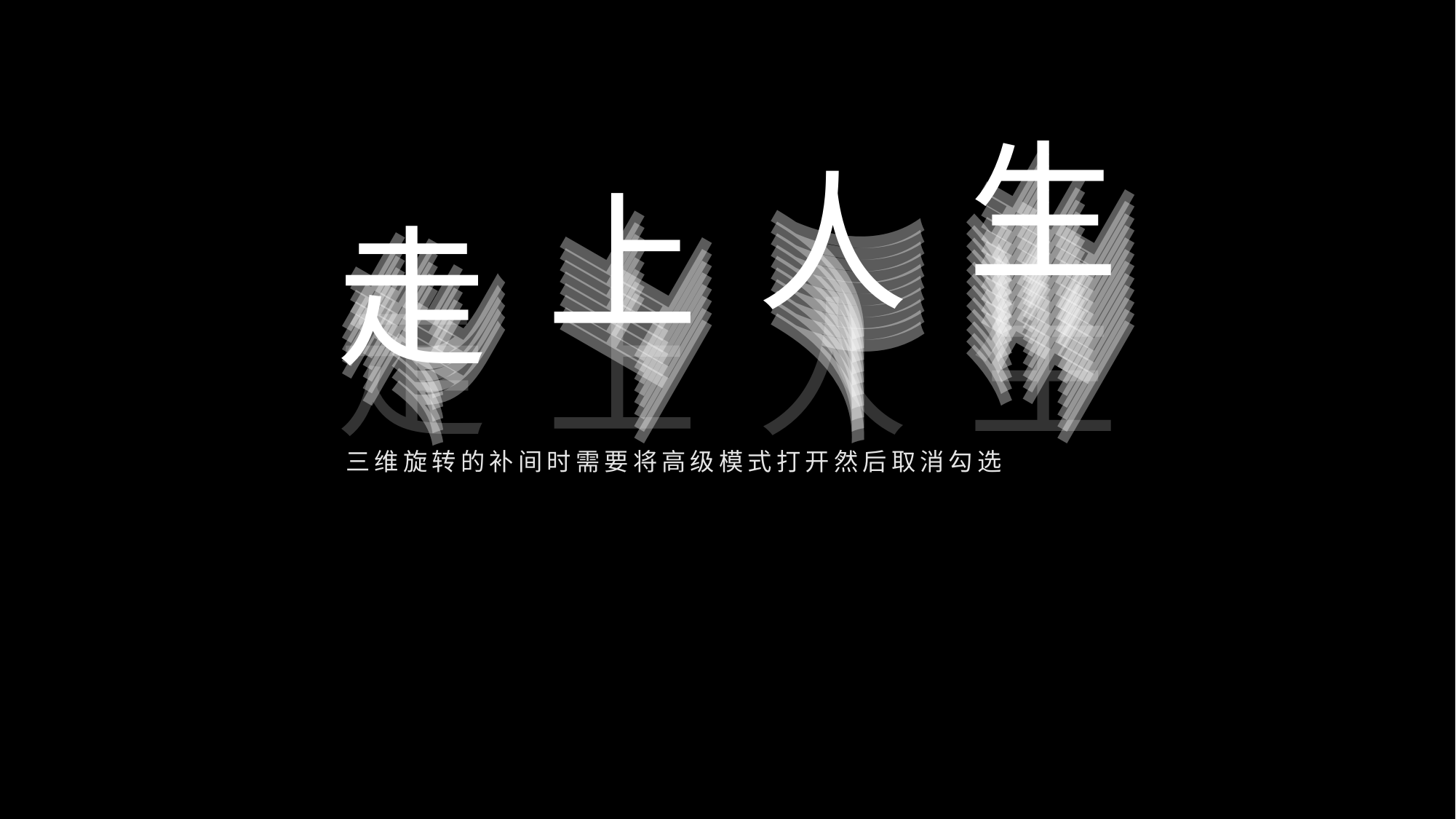

生
生
生
生
生
人
生
生
人
人
生
生
上
人
人
生
生
上
上
人
人
生
生
上
上
人
人
生
生
走
上
上
人
人
生
生
走
走
上
上
人
人
生
生
走
走
上
上
人
人
生
生
走
走
上
上
人
人
生
生
走
走
上
上
人
人
生
生
走
走
上
上
人
人
走
上
人
生
三维旋转的补间时需要将高级模式打开然后取消勾选三维深度